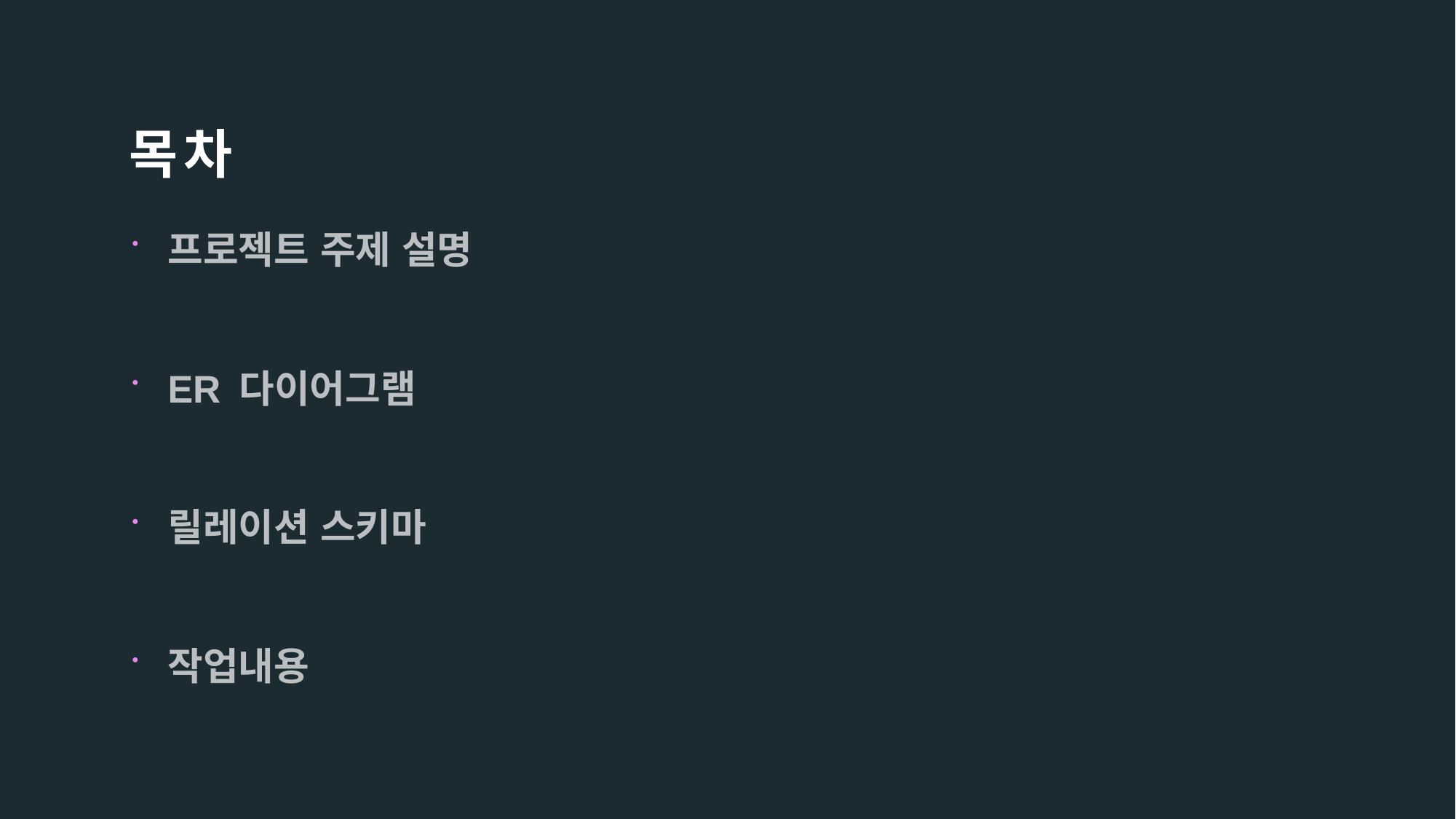

# 목차
프로젝트 주제 설명

ER 다이어그램

릴레이션 스키마

작업내용